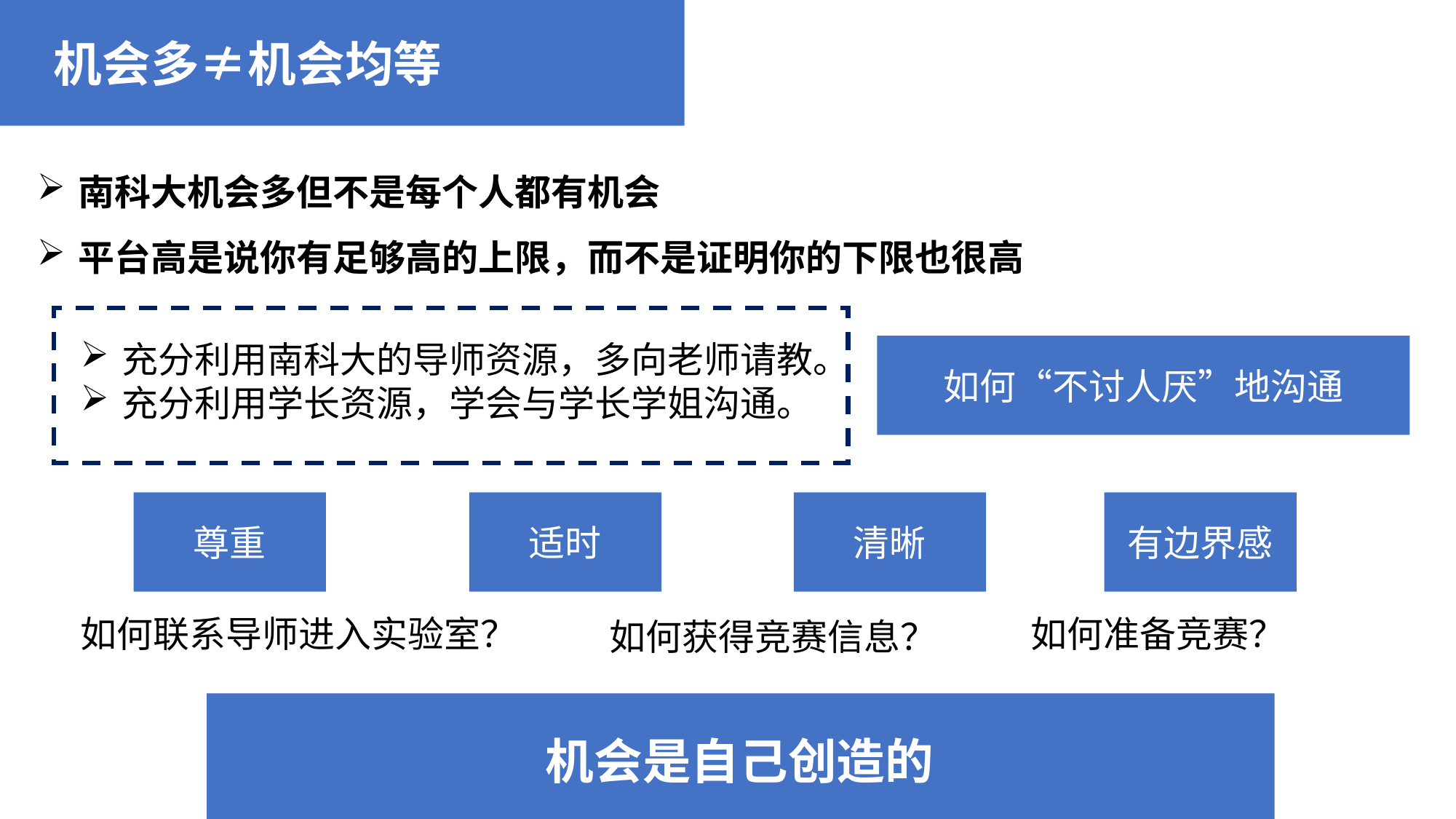

机会多≠机会均等
南科大机会多但不是每个人都有机会
平台高是说你有足够高的上限，而不是证明你的下限也很高

充分利用南科大的导师资源，多向老师请教。
充分利用学长资源，学会与学长学姐沟通。
如何“不讨人厌”地沟通
清晰
有边界感
尊重
适时
如何联系导师进入实验室？
如何准备竞赛？
如何获得竞赛信息？

机会是自己创造的